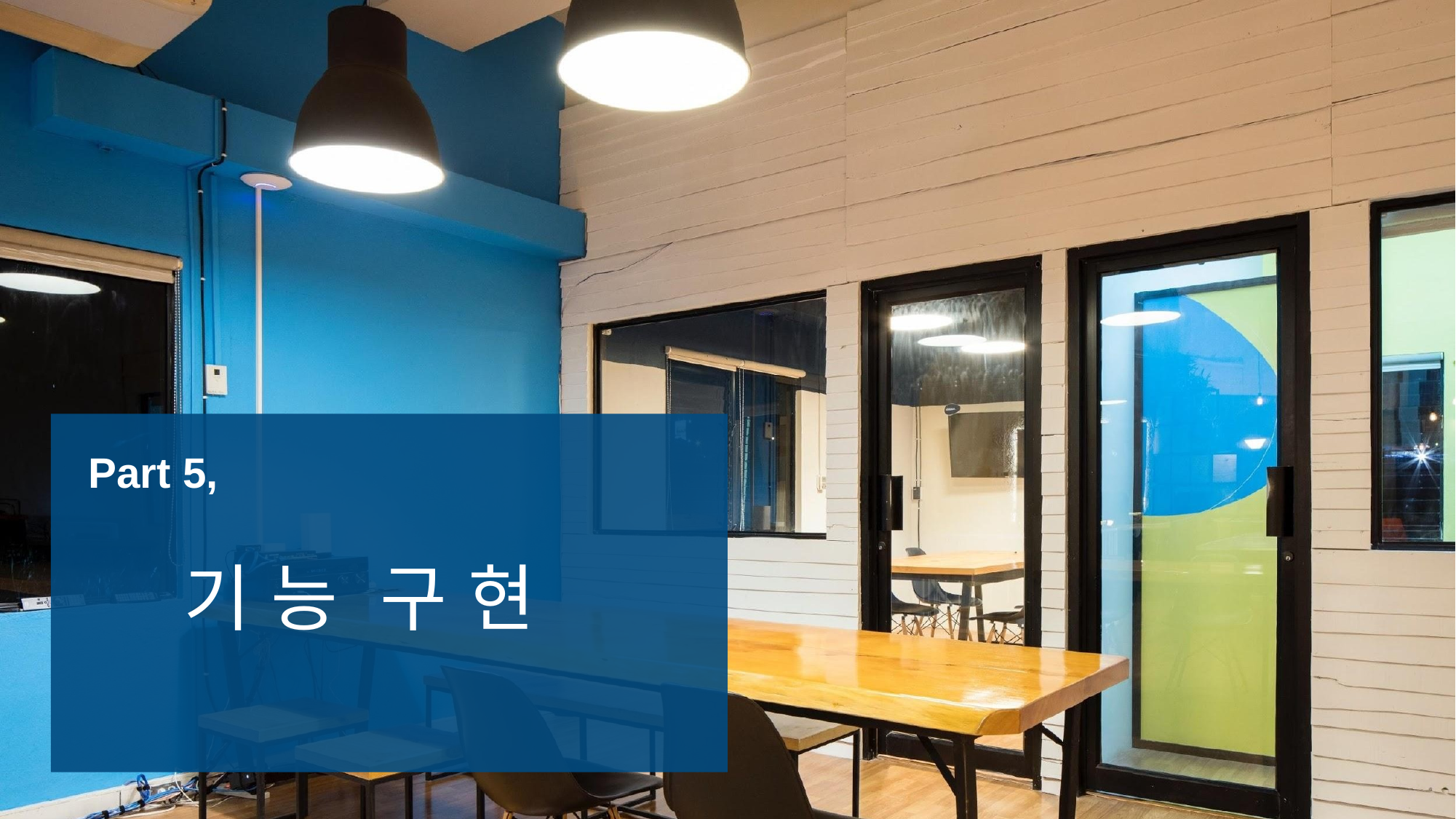

Part 3,
제목을  입력하세요

ⓒSaebyeol Yu. Saebyeol’s PowerPoint
# Part 5,
기능 구현